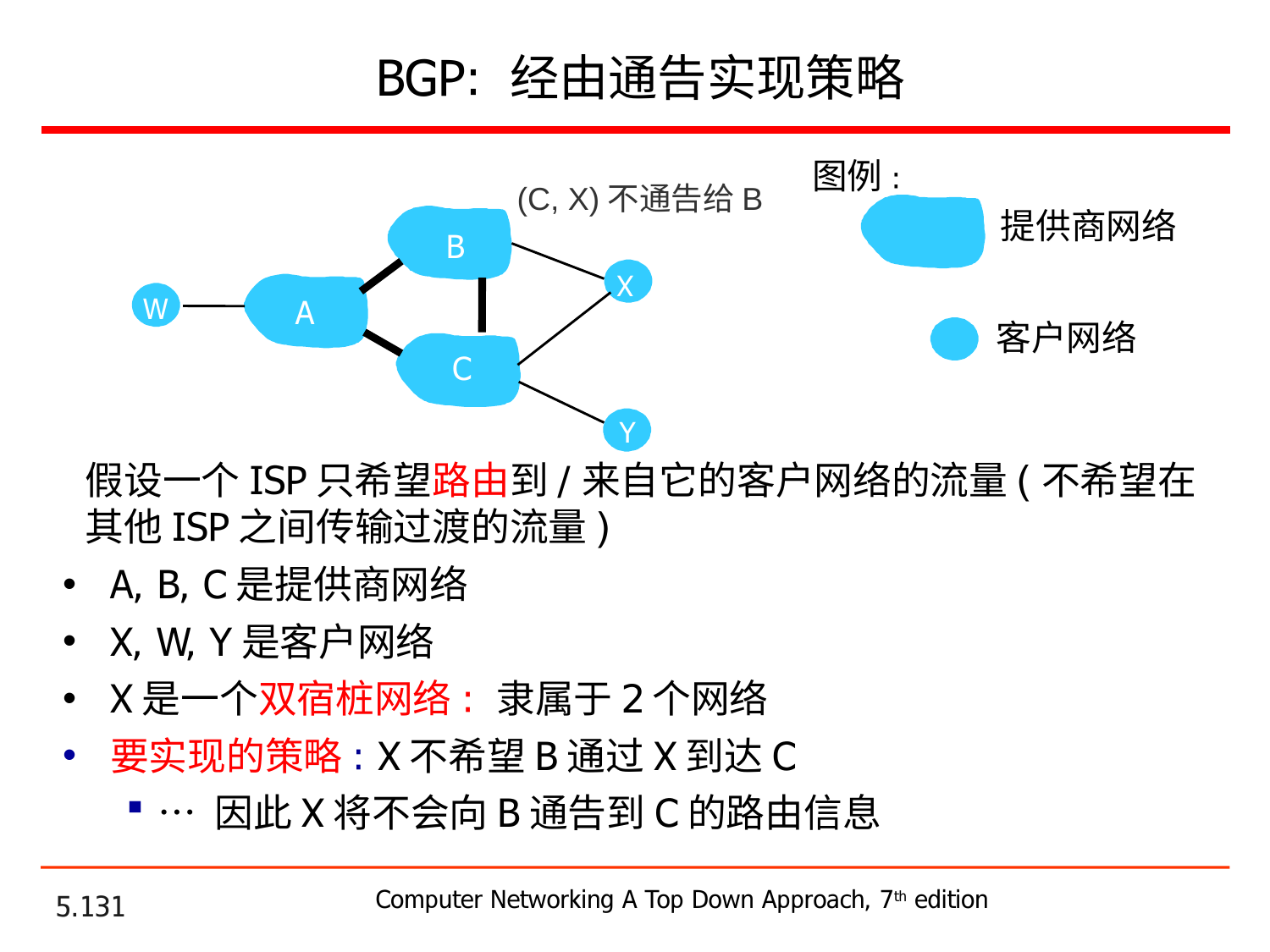

# BGP: 经由通告实现策略
图例:

提供商网络

B

X

W

A

客户网络

C

Y
 (C, X)不通告给B
假设一个ISP只希望路由到/来自它的客户网络的流量(不希望在其他ISP之间传输过渡的流量)

A, B, C是提供商网络
X, W, Y是客户网络
X是一个双宿桩网络: 隶属于2个网络
要实现的策略: X不希望B通过X到达C
… 因此X将不会向B通告到C的路由信息